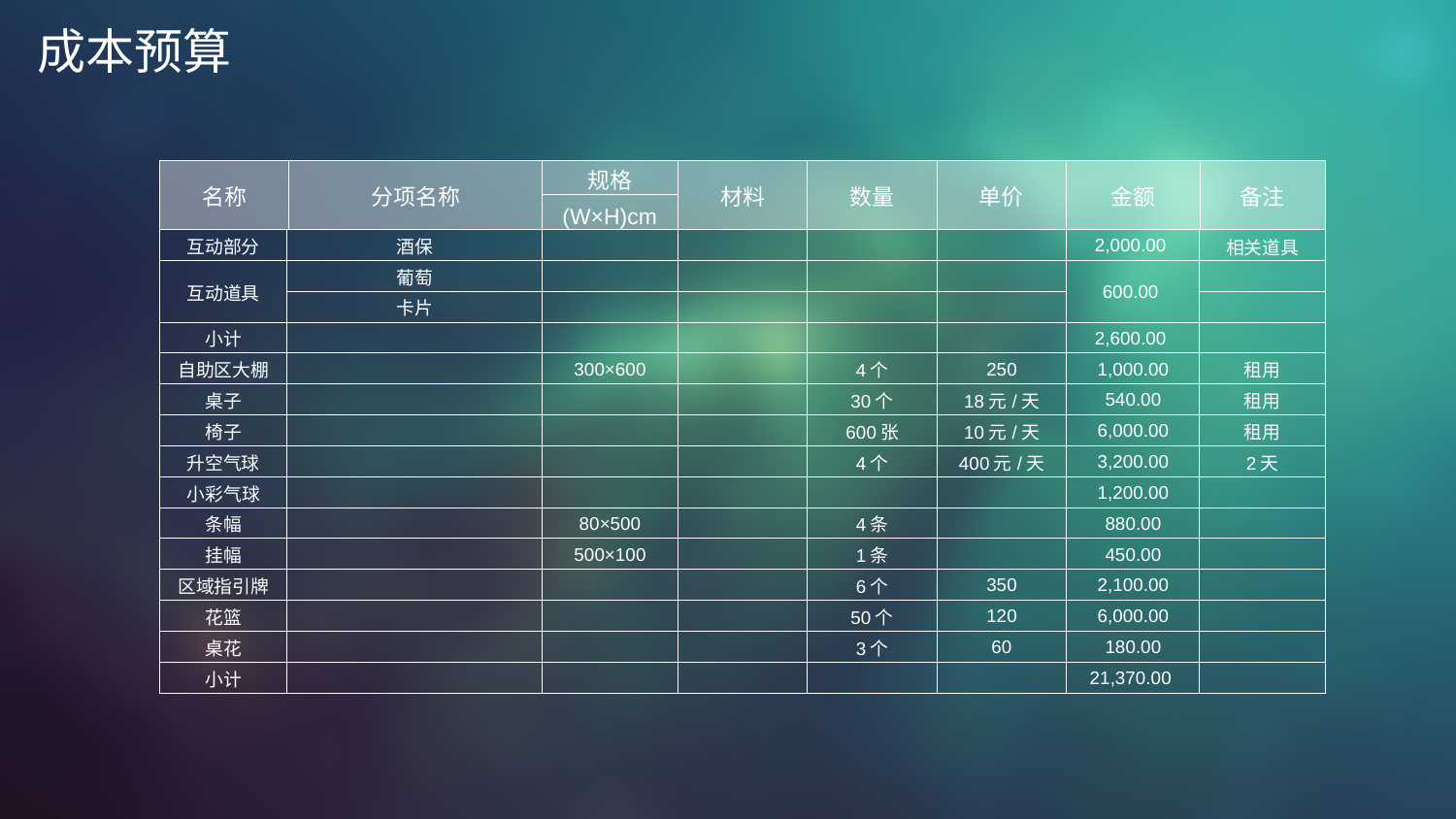

成本预算
| 名称 | 分项名称 | 规格 | 材料 | 数量 | 单价 | 金额 | 备注 |
| --- | --- | --- | --- | --- | --- | --- | --- |
|  |  | (W×H)cm |  |  |  |  |  |
| 互动部分 | 酒保 |  |  |  |  | 2,000.00 | 相关道具 |
| --- | --- | --- | --- | --- | --- | --- | --- |
| 互动道具 | 葡萄 |  |  |  |  | 600.00 |  |
|  | 卡片 |  |  |  |  |  |  |
| 小计 |  |  |  |  |  | 2,600.00 |  |
| 自助区大棚 |  | 300×600 |  | 4个 | 250 | 1,000.00 | 租用 |
| 桌子 |  |  |  | 30个 | 18元/天 | 540.00 | 租用 |
| 椅子 |  |  |  | 600张 | 10元/天 | 6,000.00 | 租用 |
| 升空气球 |  |  |  | 4个 | 400元/天 | 3,200.00 | 2天 |
| 小彩气球 |  |  |  |  |  | 1,200.00 |  |
| 条幅 |  | 80×500 |  | 4条 |  | 880.00 |  |
| 挂幅 |  | 500×100 |  | 1条 |  | 450.00 |  |
| 区域指引牌 |  |  |  | 6个 | 350 | 2,100.00 |  |
| 花篮 |  |  |  | 50个 | 120 | 6,000.00 |  |
| 桌花 |  |  |  | 3个 | 60 | 180.00 |  |
| 小计 |  |  |  |  |  | 21,370.00 |  |